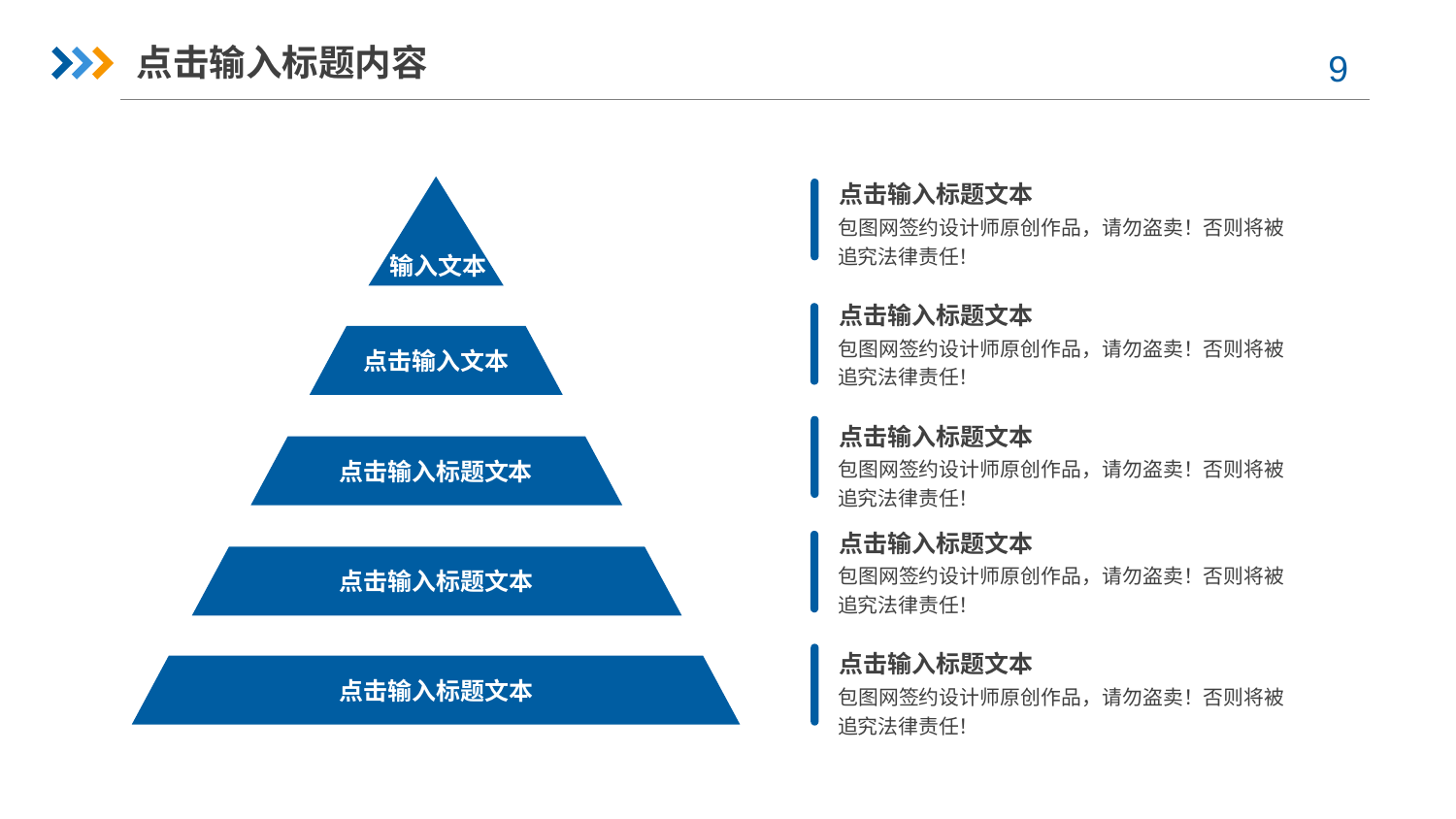

点击输入标题内容

输入文本
点击输入标题文本
包图网签约设计师原创作品，请勿盗卖！否则将被追究法律责任！

点击输入标题文本
包图网签约设计师原创作品，请勿盗卖！否则将被追究法律责任！

点击输入文本

点击输入标题文本
包图网签约设计师原创作品，请勿盗卖！否则将被追究法律责任！

点击输入标题文本

点击输入标题文本
包图网签约设计师原创作品，请勿盗卖！否则将被追究法律责任！

点击输入标题文本

点击输入标题文本
包图网签约设计师原创作品，请勿盗卖！否则将被追究法律责任！

点击输入标题文本